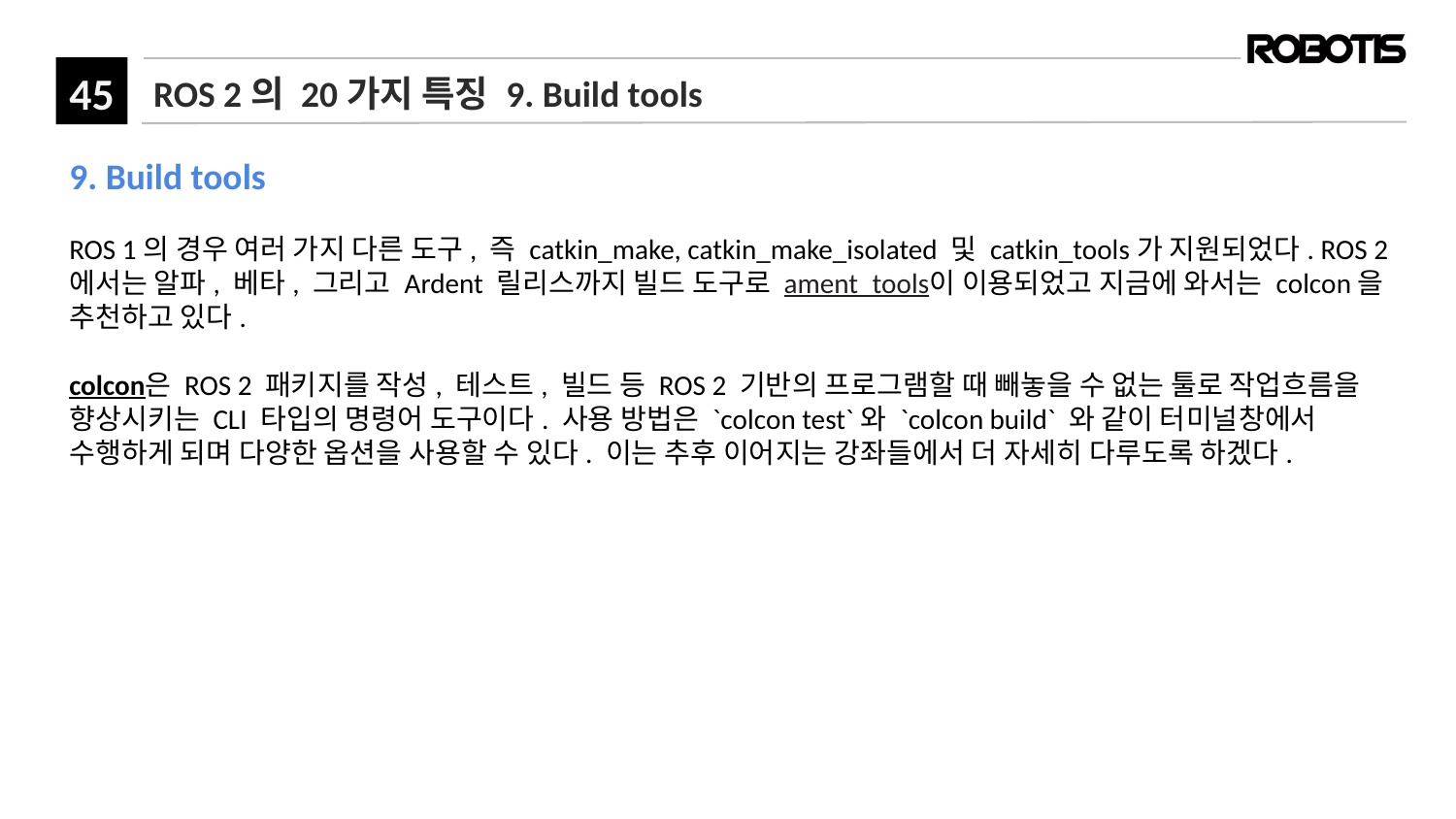

# ROS 2의 20가지 특징 9. Build tools
9. Build tools

ROS 1의 경우 여러 가지 다른 도구, 즉 catkin_make, catkin_make_isolated 및 catkin_tools가 지원되었다. ROS 2에서는 알파, 베타, 그리고 Ardent 릴리스까지 빌드 도구로 ament_tools이 이용되었고 지금에 와서는 colcon을 추천하고 있다.

colcon은 ROS 2 패키지를 작성, 테스트, 빌드 등 ROS 2 기반의 프로그램할 때 빼놓을 수 없는 툴로 작업흐름을 향상시키는 CLI 타입의 명령어 도구이다. 사용 방법은 `colcon test`와 `colcon build` 와 같이 터미널창에서 수행하게 되며 다양한 옵션을 사용할 수 있다. 이는 추후 이어지는 강좌들에서 더 자세히 다루도록 하겠다.